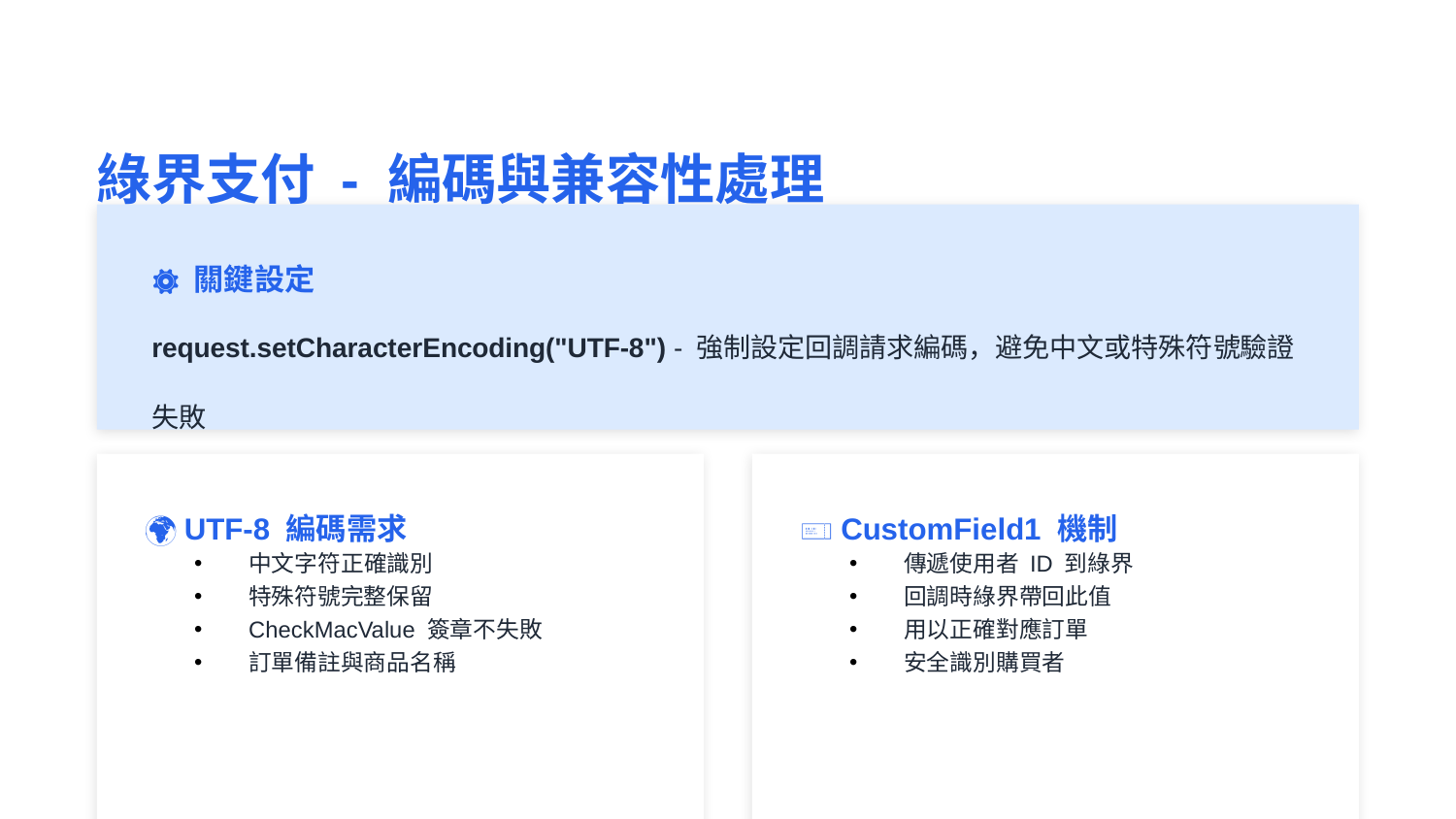

綠界支付 - 編碼與兼容性處理

⚙️ 關鍵設定
request.setCharacterEncoding("UTF-8") - 強制設定回調請求編碼，避免中文或特殊符號驗證失敗

🌍 UTF-8 編碼需求
🎫 CustomField1 機制
中文字符正確識別
特殊符號完整保留
CheckMacValue 簽章不失敗
訂單備註與商品名稱
傳遞使用者 ID 到綠界
回調時綠界帶回此值
用以正確對應訂單
安全識別購買者